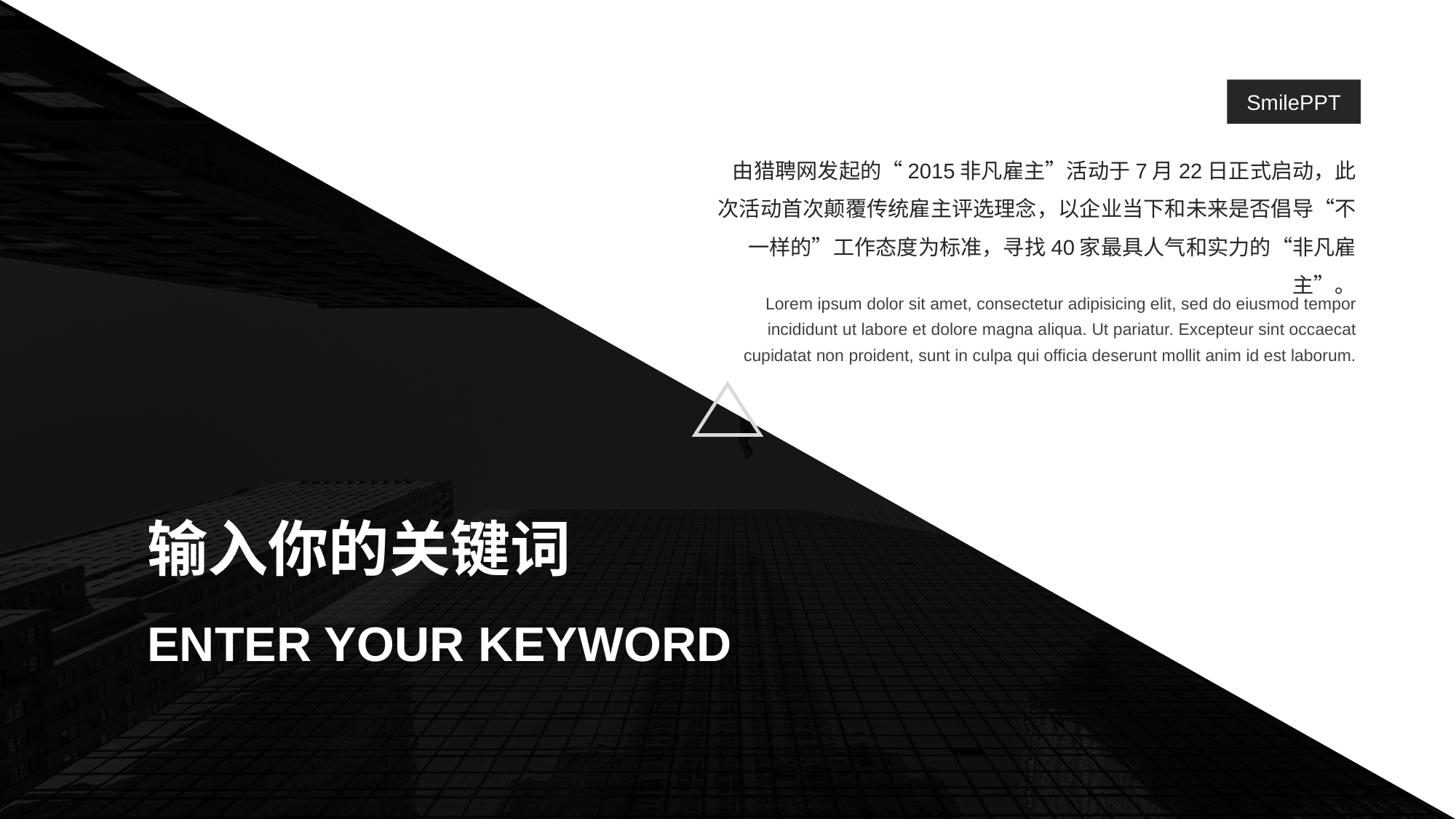

SmilePPT
由猎聘网发起的“2015非凡雇主”活动于7月22日正式启动，此次活动首次颠覆传统雇主评选理念，以企业当下和未来是否倡导“不一样的”工作态度为标准，寻找40家最具人气和实力的“非凡雇主”。
Lorem ipsum dolor sit amet, consectetur adipisicing elit, sed do eiusmod tempor incididunt ut labore et dolore magna aliqua. Ut pariatur. Excepteur sint occaecat cupidatat non proident, sunt in culpa qui officia deserunt mollit anim id est laborum.

输入你的关键词
ENTER YOUR KEYWORD